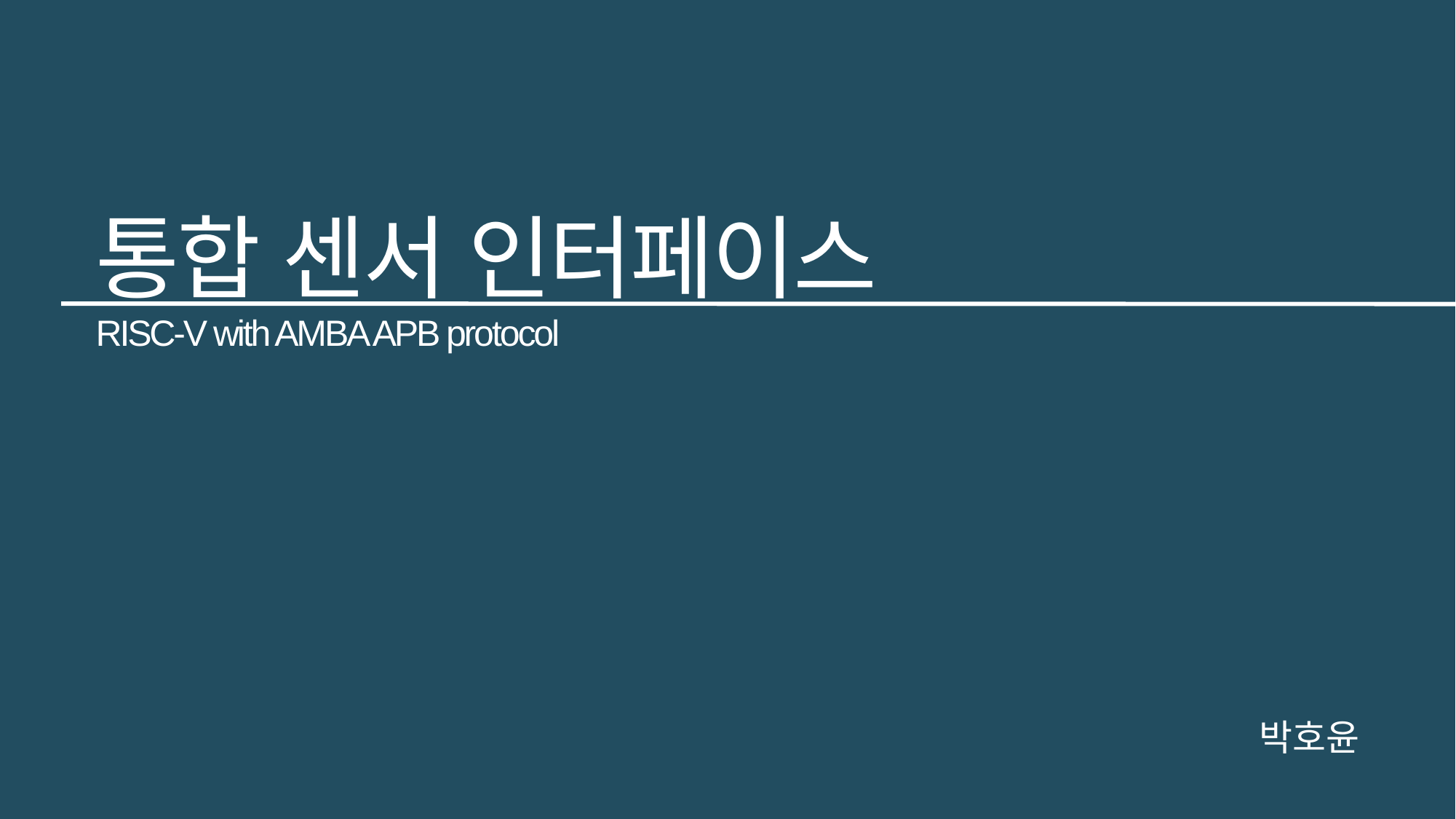

통합 센서 인터페이스
RISC-V with AMBA APB protocol
박호윤